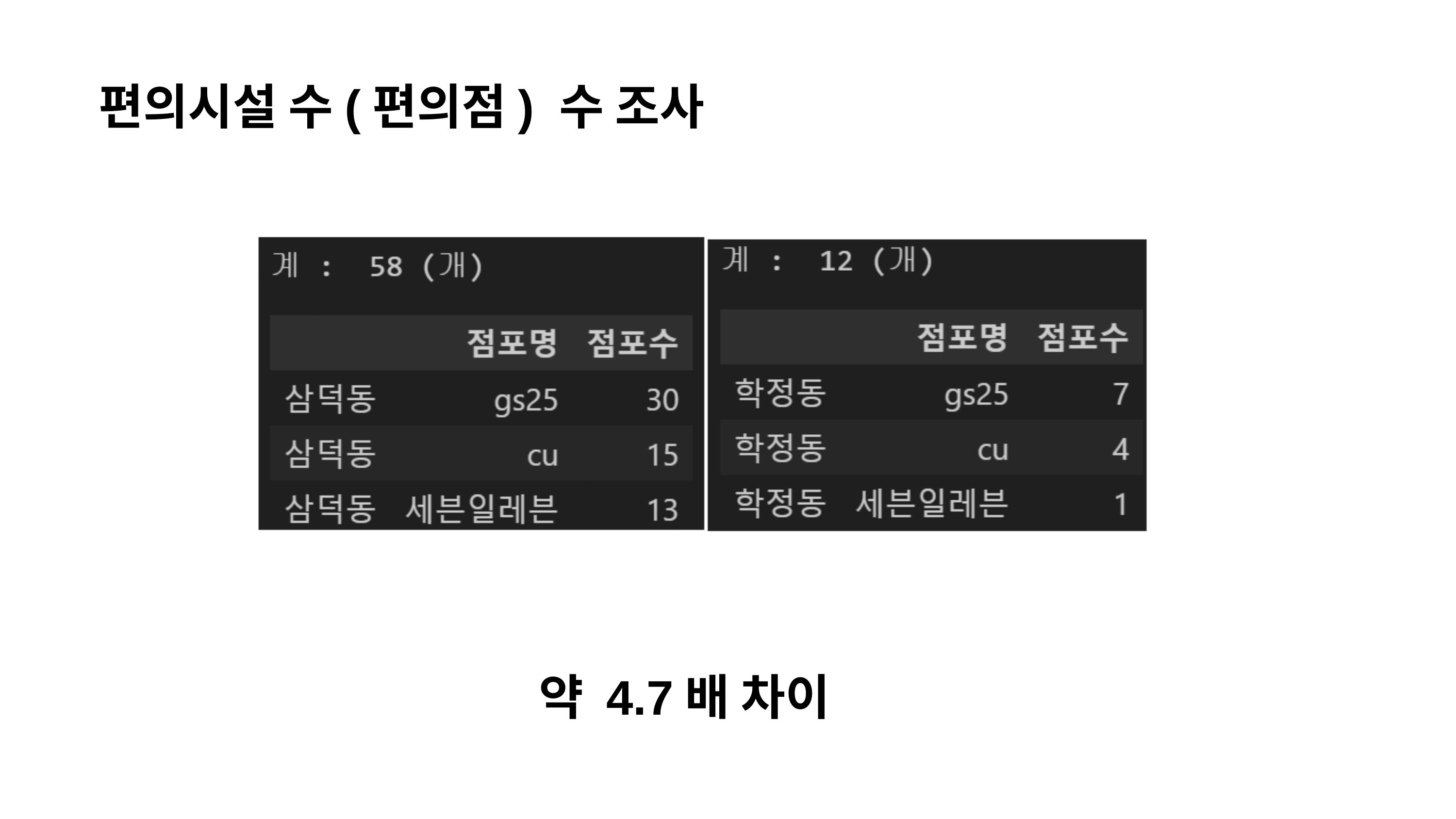

편의시설 수(편의점) 수 조사

약 4.7배 차이